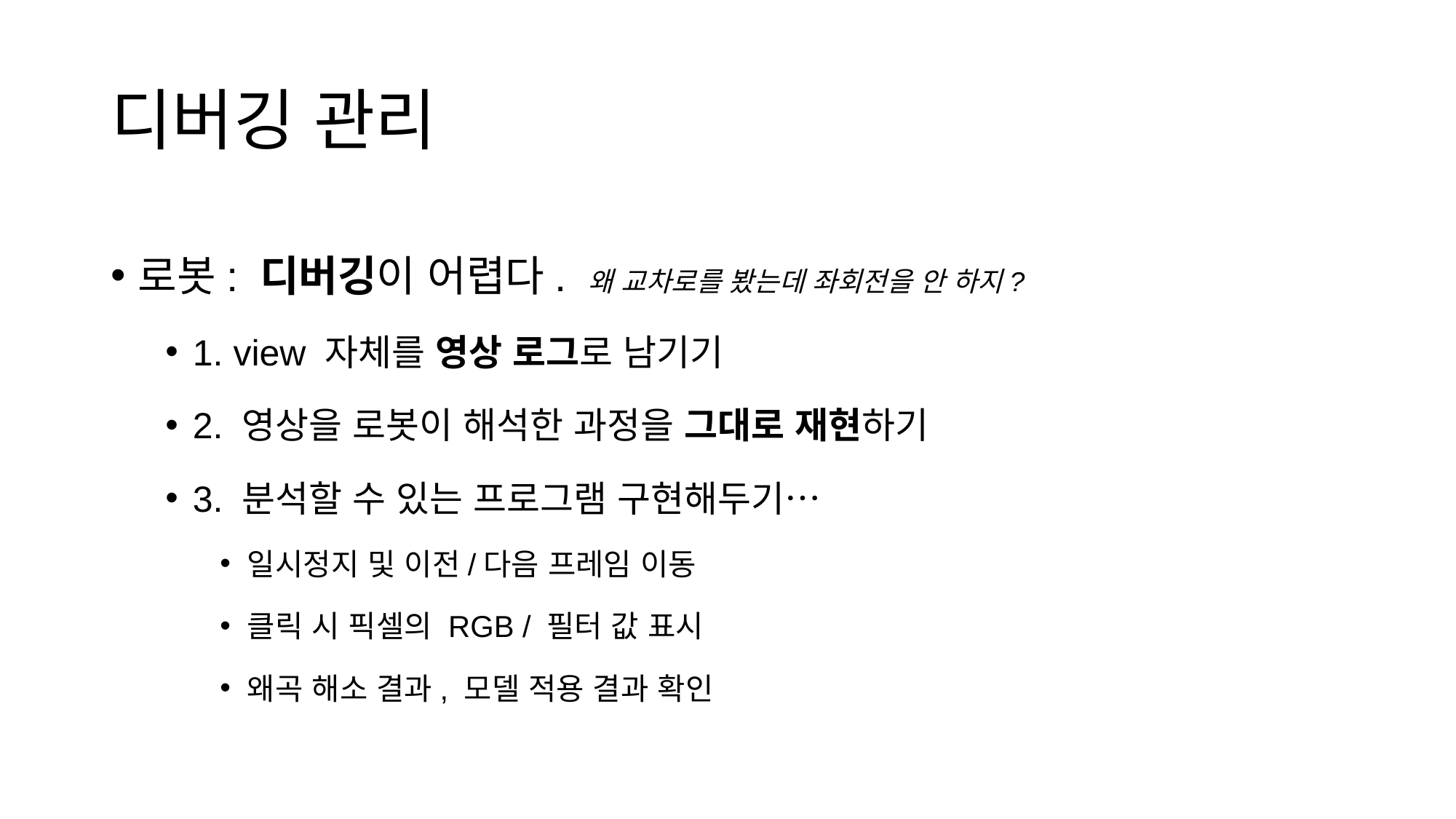

# 디버깅 관리
로봇: 디버깅이 어렵다. 왜 교차로를 봤는데 좌회전을 안 하지?
1. view 자체를 영상 로그로 남기기
2. 영상을 로봇이 해석한 과정을 그대로 재현하기
3. 분석할 수 있는 프로그램 구현해두기…
일시정지 및 이전/다음 프레임 이동
클릭 시 픽셀의 RGB / 필터 값 표시
왜곡 해소 결과, 모델 적용 결과 확인